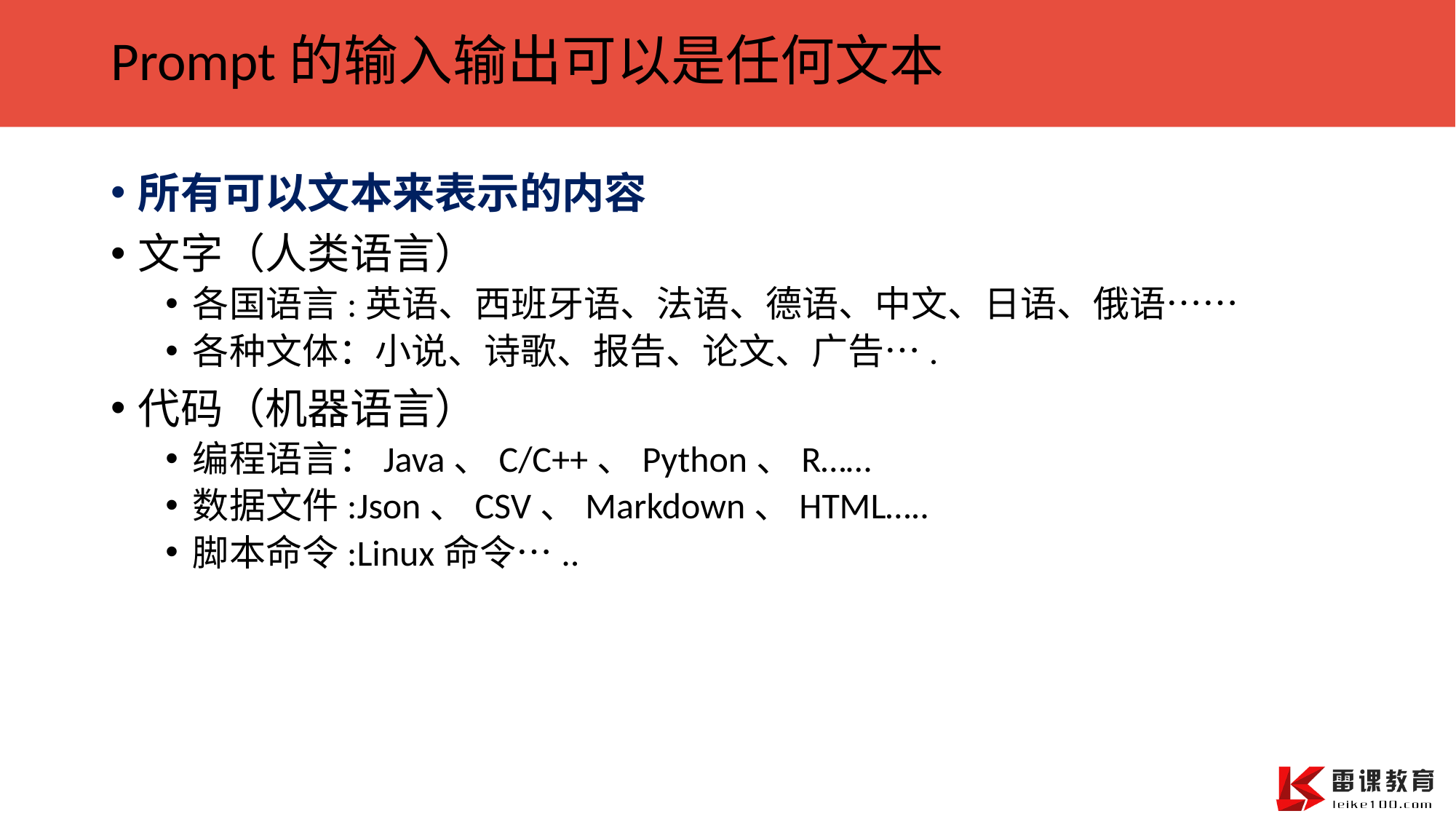

# Prompt的输入输出可以是任何文本
所有可以文本来表示的内容
文字（人类语言）
各国语言:英语、西班牙语、法语、德语、中文、日语、俄语……
各种文体：小说、诗歌、报告、论文、广告….
代码（机器语言）
编程语言：Java、C/C++、Python、R……
数据文件:Json、CSV、Markdown、HTML…..
脚本命令:Linux命令…..